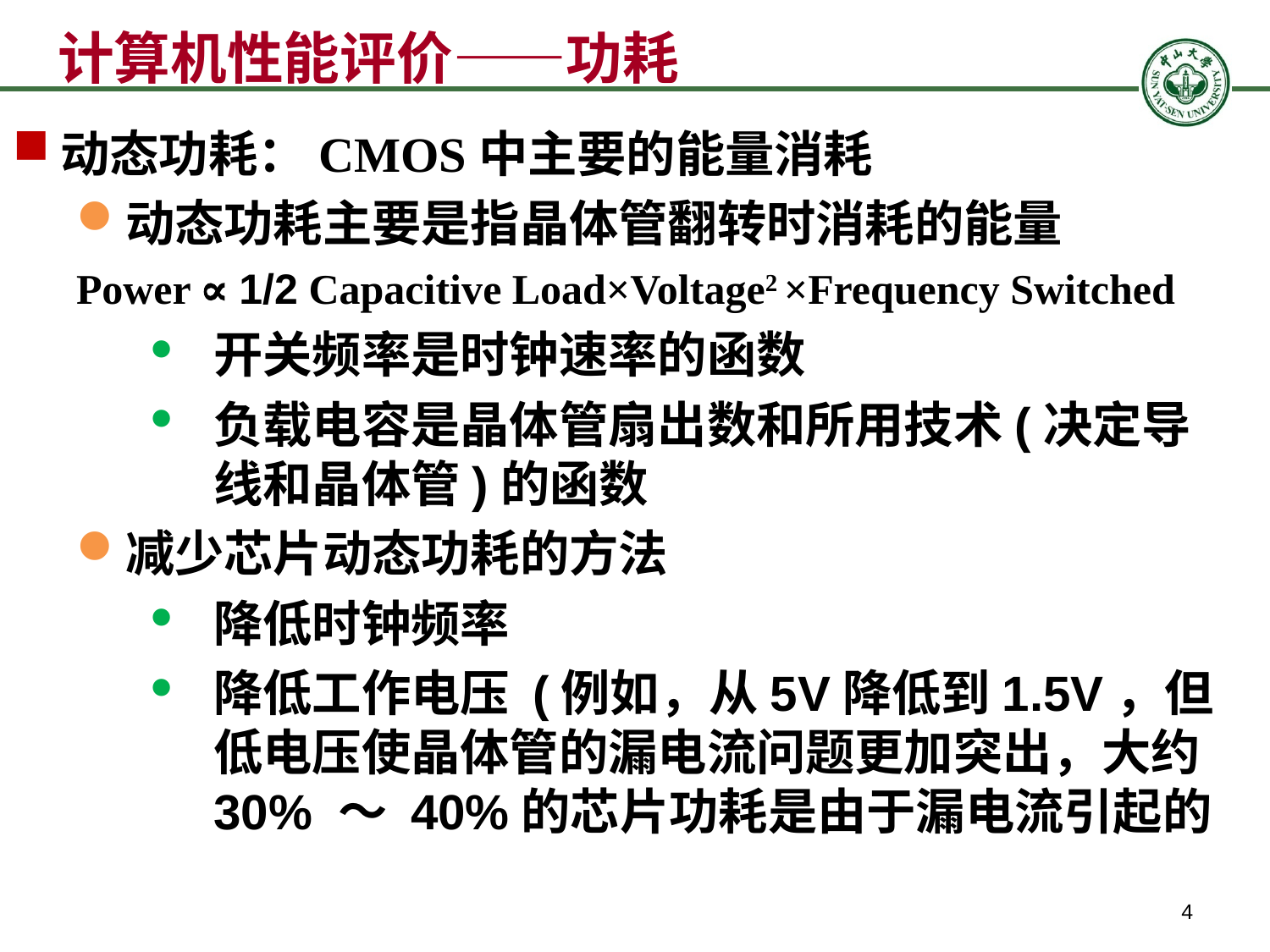

# 计算机性能评价——功耗
动态功耗：CMOS中主要的能量消耗
动态功耗主要是指晶体管翻转时消耗的能量
      Power ∝ 1/2 Capacitive Load×Voltage2 ×Frequency Switched
开关频率是时钟速率的函数
负载电容是晶体管扇出数和所用技术(决定导线和晶体管)的函数
减少芯片动态功耗的方法
降低时钟频率
降低工作电压 (例如，从5V降低到1.5V，但低电压使晶体管的漏电流问题更加突出，大约30% ～ 40%的芯片功耗是由于漏电流引起的